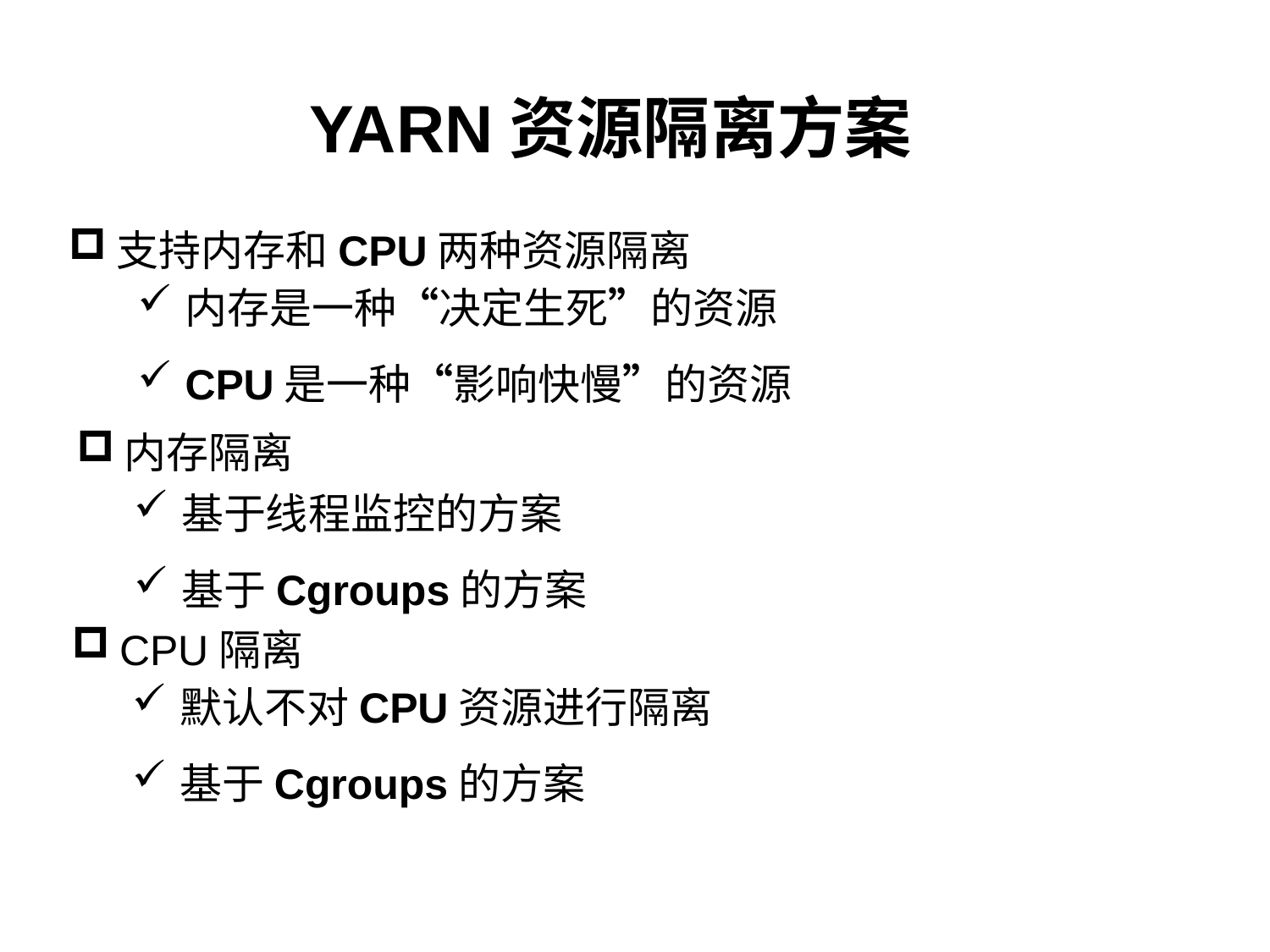

YARN资源隔离方案
支持内存和CPU两种资源隔离
内存是一种“决定生死”的资源
CPU是一种“影响快慢”的资源
内存隔离
基于线程监控的方案
基于Cgroups的方案
CPU隔离
默认不对CPU资源进行隔离
基于Cgroups的方案